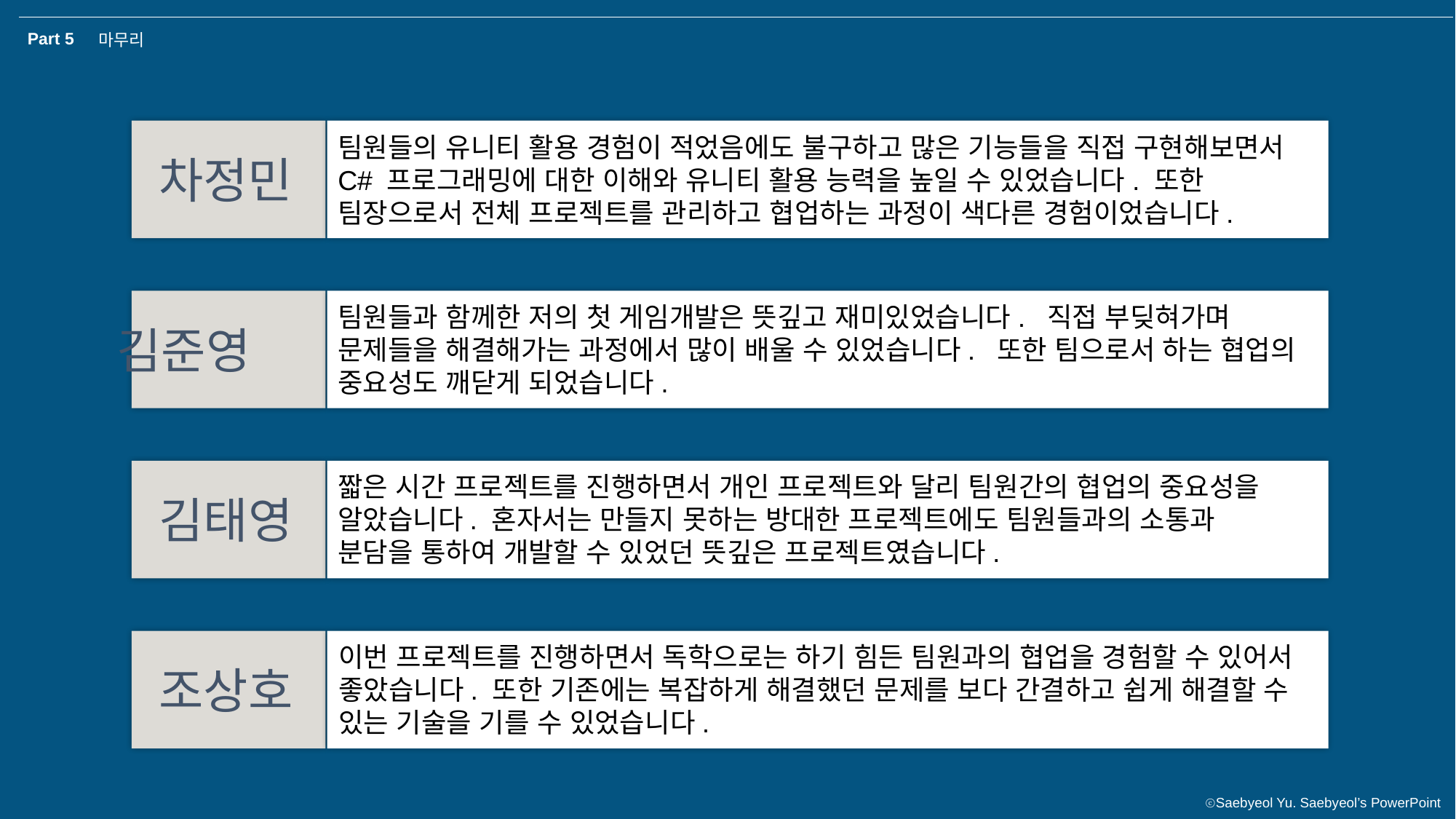

Part 5
마무리

팀원들의 유니티 활용 경험이 적었음에도 불구하고 많은 기능들을 직접 구현해보면서 C# 프로그래밍에 대한 이해와 유니티 활용 능력을 높일 수 있었습니다. 또한 팀장으로서 전체 프로젝트를 관리하고 협업하는 과정이 색다른 경험이었습니다.
차정민

팀원들과 함께한 저의 첫 게임개발은 뜻깊고 재미있었습니다.  직접 부딪혀가며 문제들을 해결해가는 과정에서 많이 배울 수 있었습니다.  또한 팀으로서 하는 협업의 중요성도 깨닫게 되었습니다.
김준영

짧은 시간 프로젝트를 진행하면서 개인 프로젝트와 달리 팀원간의 협업의 중요성을 알았습니다. 혼자서는 만들지 못하는 방대한 프로젝트에도 팀원들과의 소통과 분담을 통하여 개발할 수 있었던 뜻깊은 프로젝트였습니다.
김태영

이번 프로젝트를 진행하면서 독학으로는 하기 힘든 팀원과의 협업을 경험할 수 있어서 좋았습니다. 또한 기존에는 복잡하게 해결했던 문제를 보다 간결하고 쉽게 해결할 수 있는 기술을 기를 수 있었습니다.
조상호